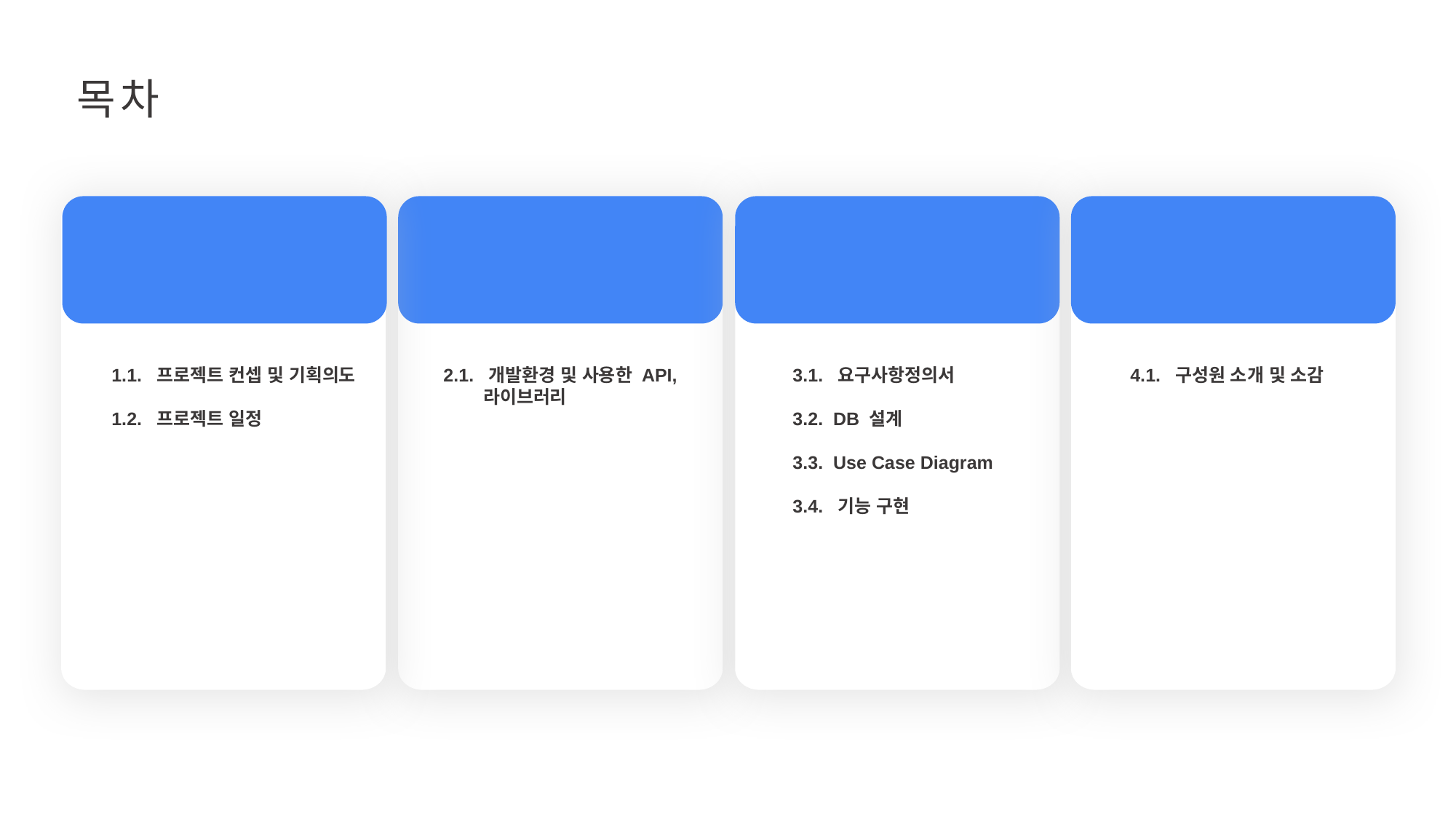

목차

구성원 소개
화면설계 및 기능구현
개요
사용기술 및 개발환경
2.1.  개발환경 및 사용한 API,
       라이브러리
3.1.  요구사항정의서

3.2.  DB 설계

3.3.  Use Case Diagram

3.4.  기능 구현
4.1.  구성원 소개 및 소감
1.1.  프로젝트 컨셉 및 기획의도

1.2.  프로젝트 일정